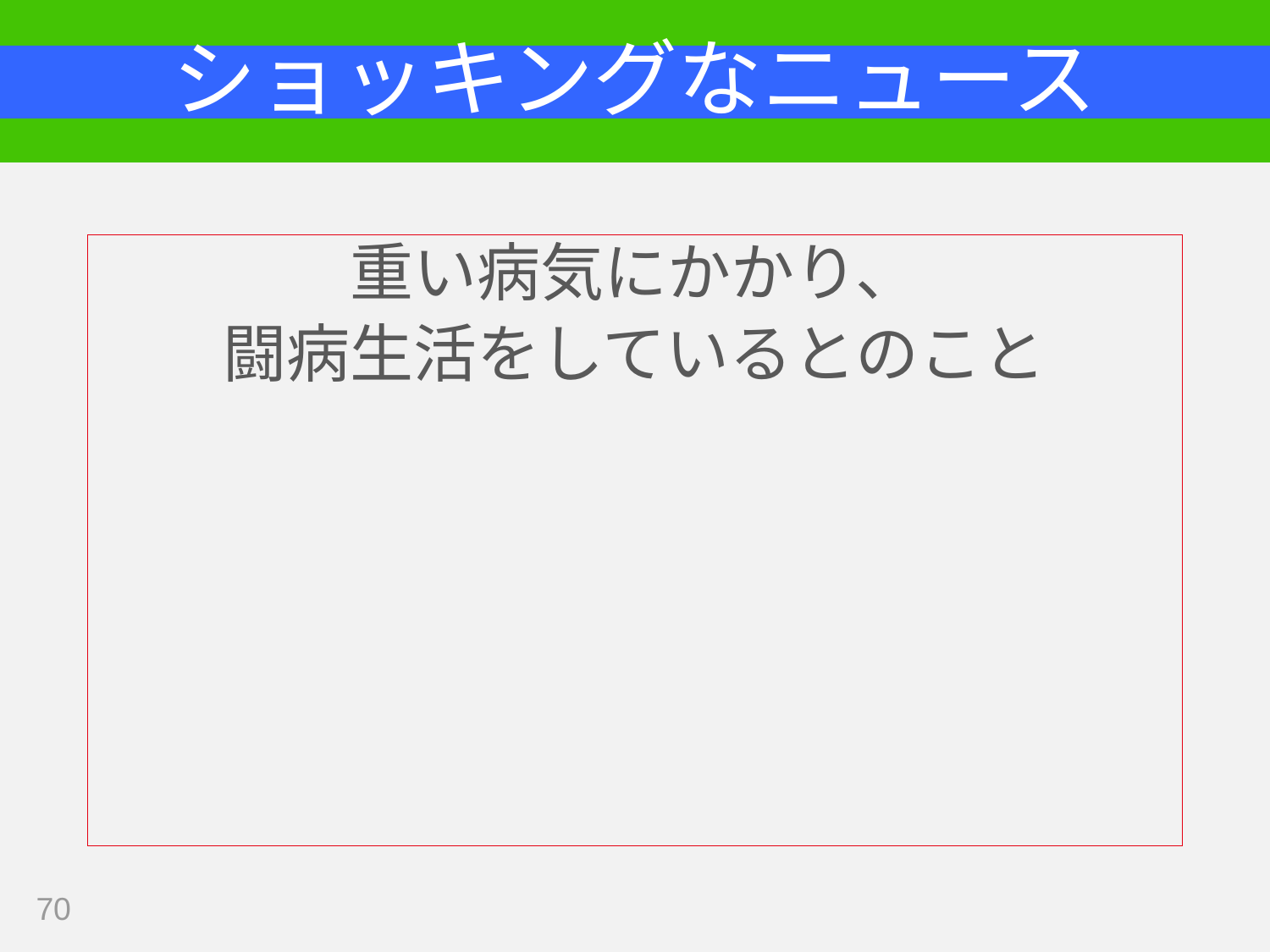

# ショッキングなニュース
重い病気にかかり、
闘病生活をしているとのこと
70